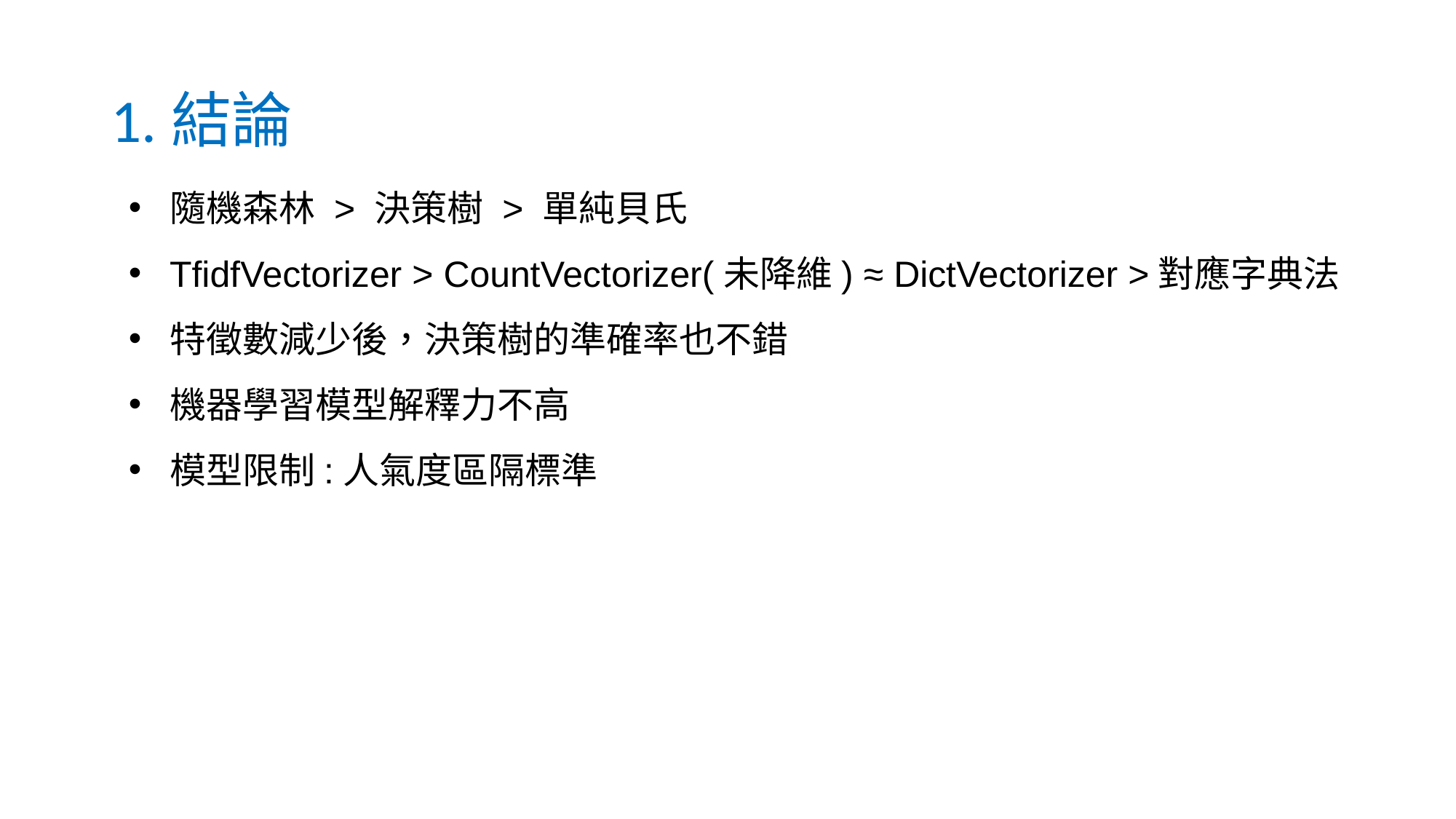

# 1.結論
隨機森林 > 決策樹 > 單純貝氏
TfidfVectorizer > CountVectorizer(未降維) ≈ DictVectorizer >對應字典法
特徵數減少後，決策樹的準確率也不錯
機器學習模型解釋力不高
模型限制:人氣度區隔標準